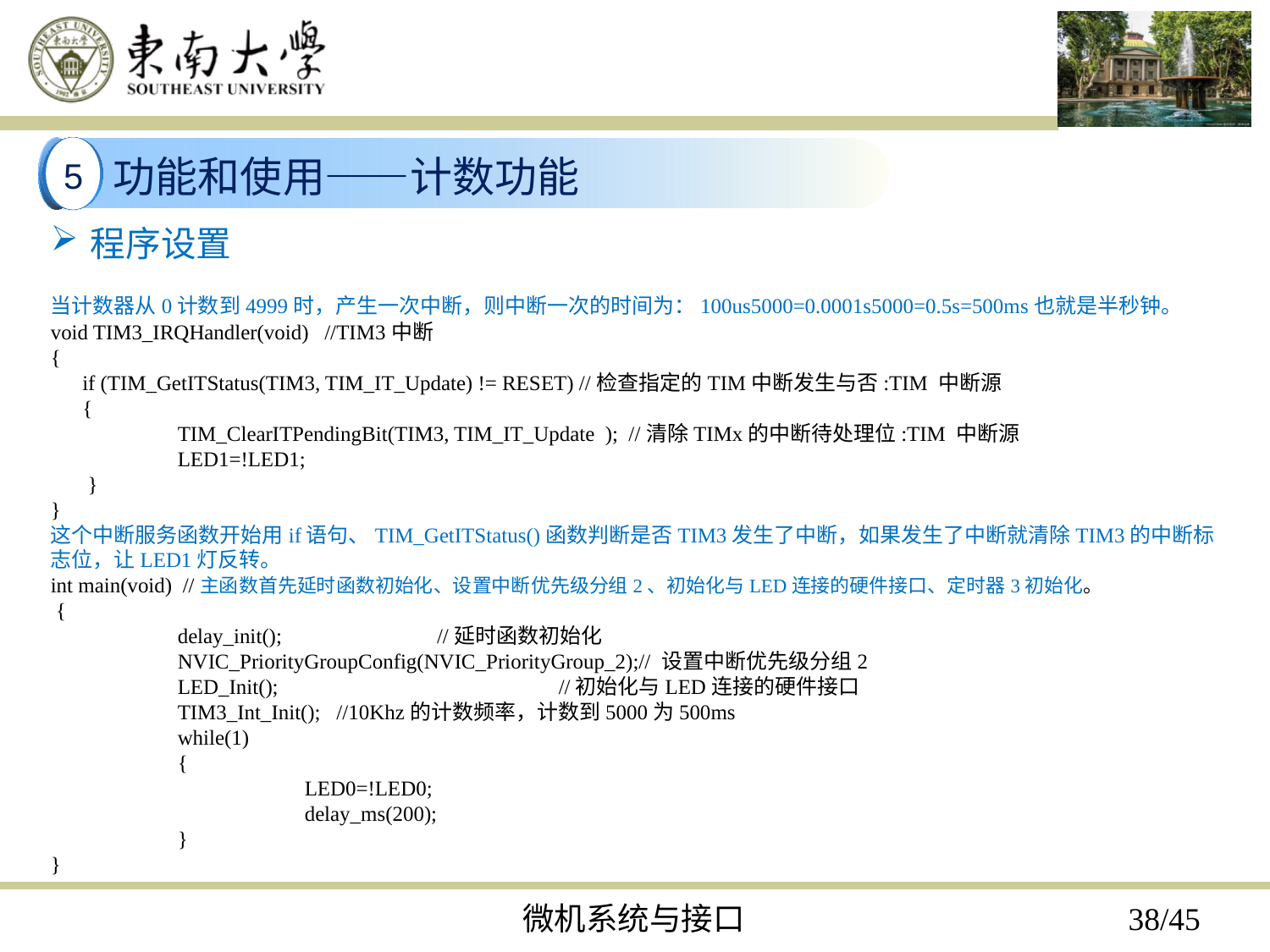

5
功能和使用——计数功能
程序设置

当计数器从0计数到4999时，产生一次中断，则中断一次的时间为：100us5000=0.0001s5000=0.5s=500ms也就是半秒钟。
void TIM3_IRQHandler(void)   //TIM3中断
{
      if (TIM_GetITStatus(TIM3, TIM_IT_Update) != RESET) //检查指定的TIM中断发生与否:TIM 中断源
      {
	TIM_ClearITPendingBit(TIM3, TIM_IT_Update  );  //清除TIMx的中断待处理位:TIM 中断源
	LED1=!LED1;
       }
}
这个中断服务函数开始用if语句、TIM_GetITStatus()函数判断是否TIM3发生了中断，如果发生了中断就清除TIM3的中断标志位，让LED1灯反转。
int main(void)  //主函数首先延时函数初始化、设置中断优先级分组2、初始化与LED连接的硬件接口、定时器3初始化。
 {
	delay_init();	    	 //延时函数初始化
	NVIC_PriorityGroupConfig(NVIC_PriorityGroup_2);// 设置中断优先级分组2
	LED_Init();		  	//初始化与LED连接的硬件接口
	TIM3_Int_Init();   //10Khz的计数频率，计数到5000为500ms
   	while(1)
	{
		LED0=!LED0;
		delay_ms(200);
	}
}